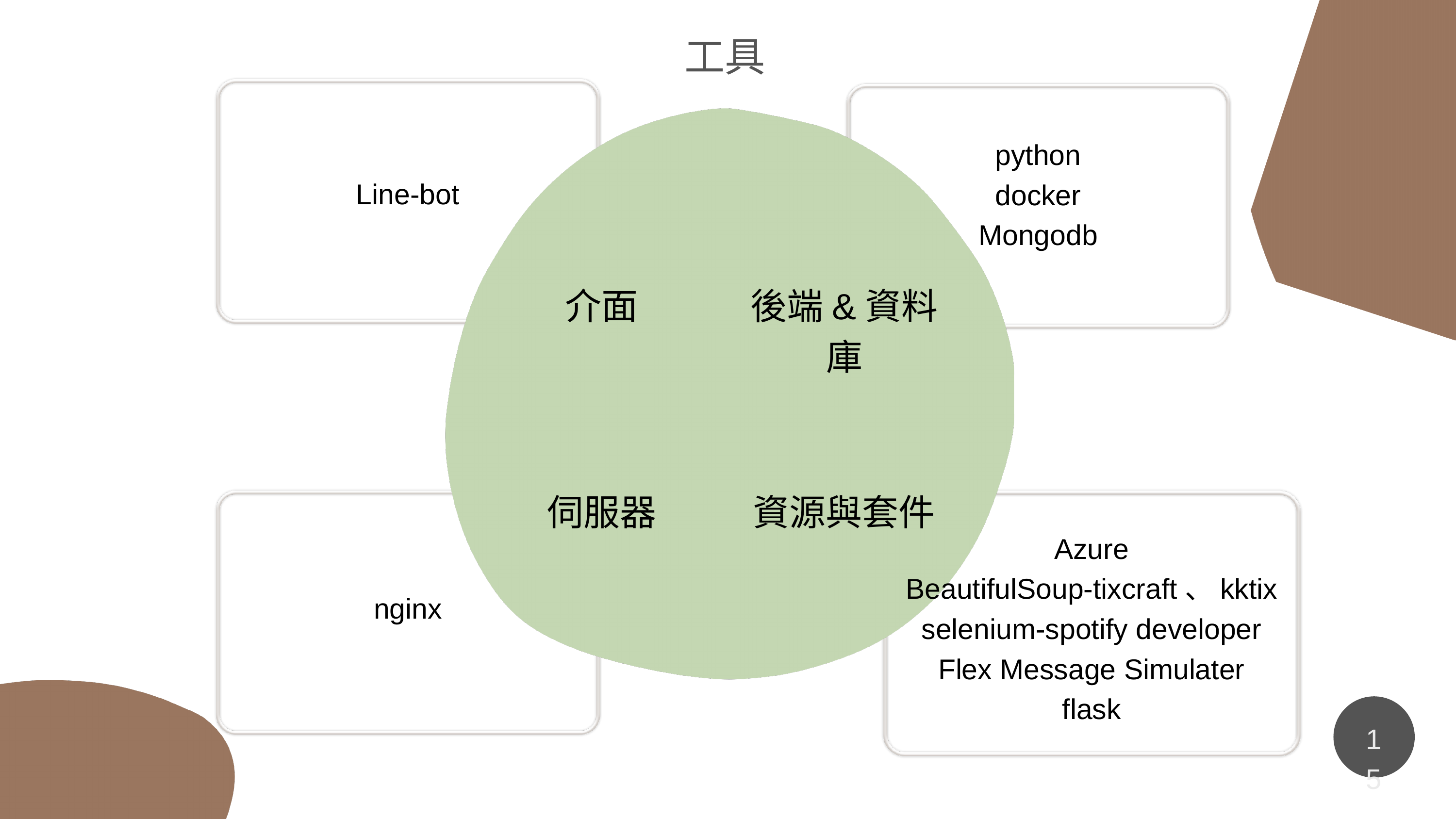

工具

python
docker
Mongodb
Line-bot

介面
後端&資料庫
伺服器
資源與套件

Azure
BeautifulSoup-tixcraft、kktix
selenium-spotify developer
Flex Message Simulater
flask

nginx

15